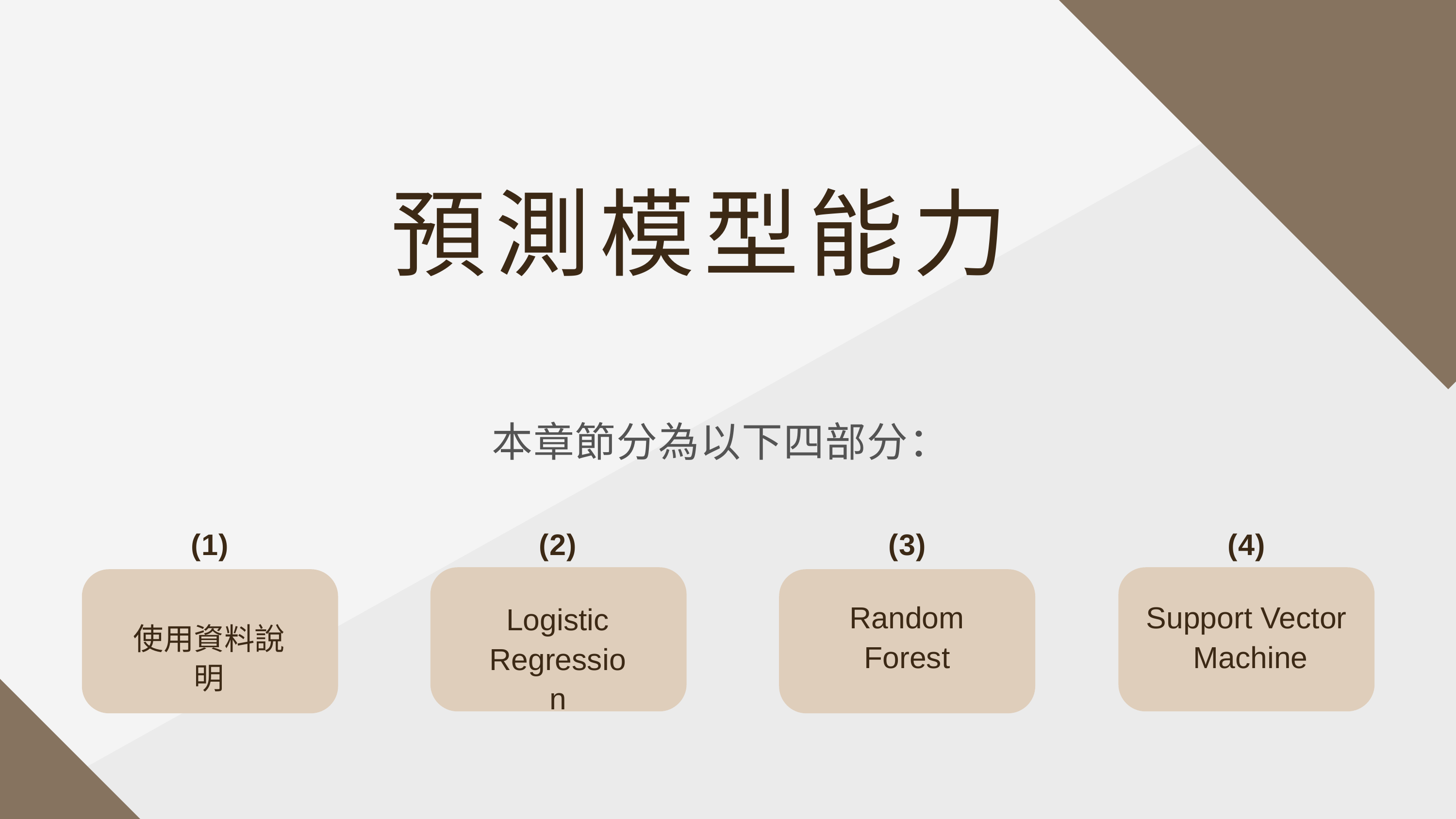

預測模型能力

本章節分為以下四部分：
(4)
(1)
(2)
(3)

Random
Forest
Support Vector
 Machine
Logistic
Regression
使用資料說明